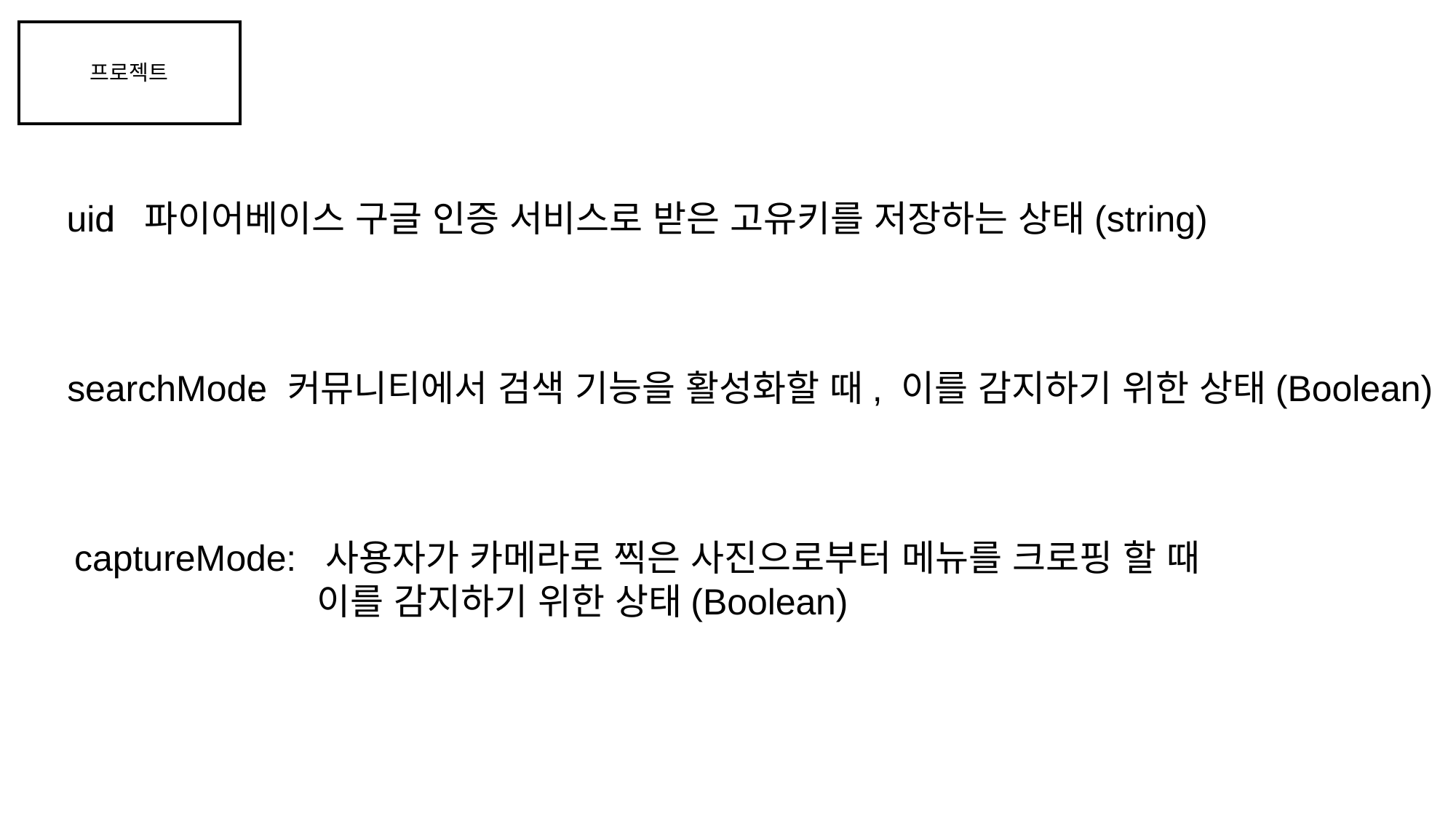

프로젝트
uid
:  파이어베이스 구글 인증 서비스로 받은 고유키를 저장하는 상태(string)
:  커뮤니티에서 검색 기능을 활성화할 때, 이를 감지하기 위한 상태(Boolean)
searchMode
:  사용자가 카메라로 찍은 사진으로부터 메뉴를 크로핑 할 때
   이를 감지하기 위한 상태(Boolean)
captureMode